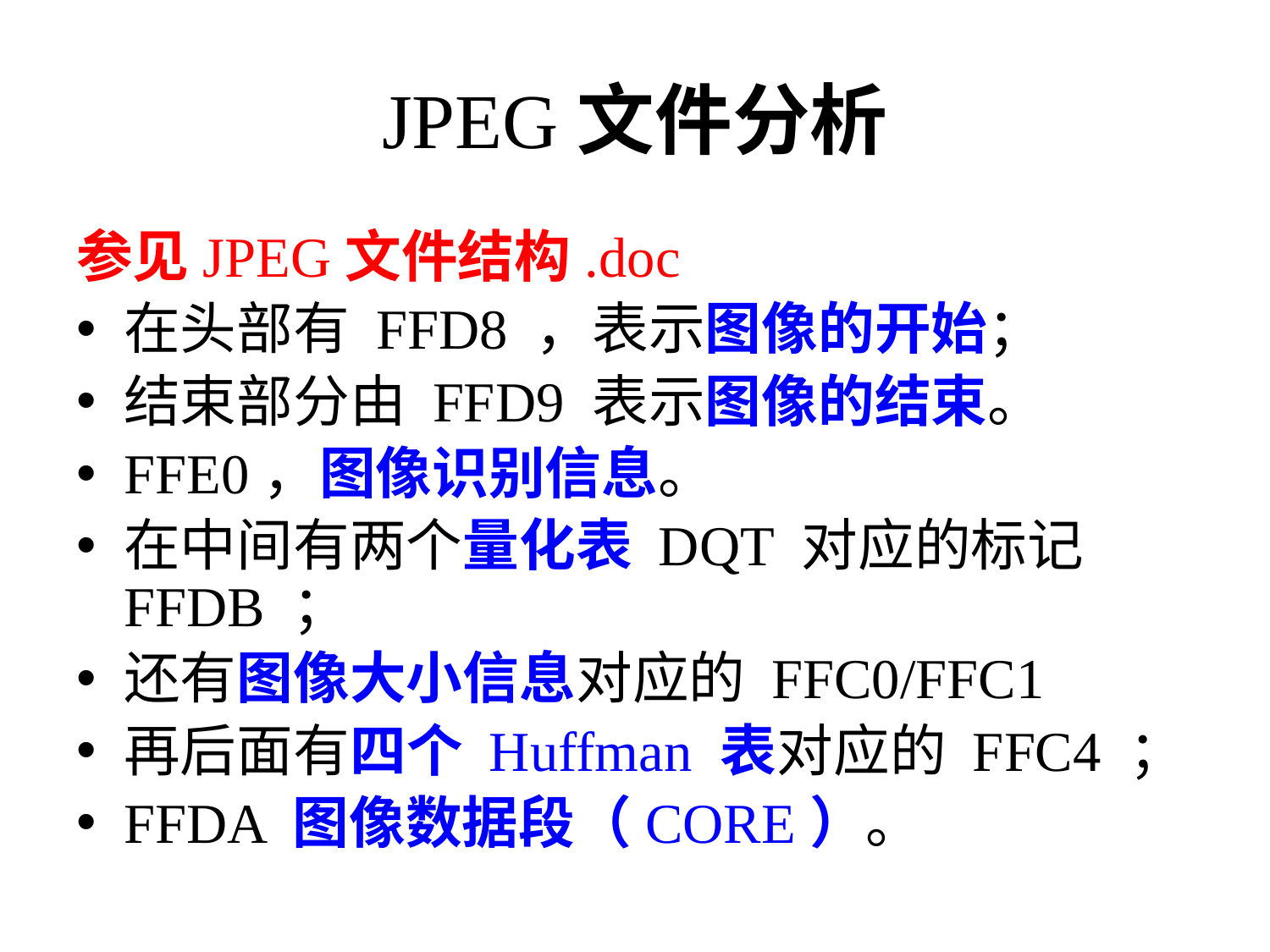

# JPEG文件分析
参见JPEG文件结构.doc
在头部有 FFD8 ，表示图像的开始；
结束部分由 FFD9 表示图像的结束。
FFE0，图像识别信息。
在中间有两个量化表 DQT 对应的标记 FFDB ；
还有图像大小信息对应的 FFC0/FFC1
再后面有四个 Huffman 表对应的 FFC4 ；
FFDA 图像数据段（CORE）。